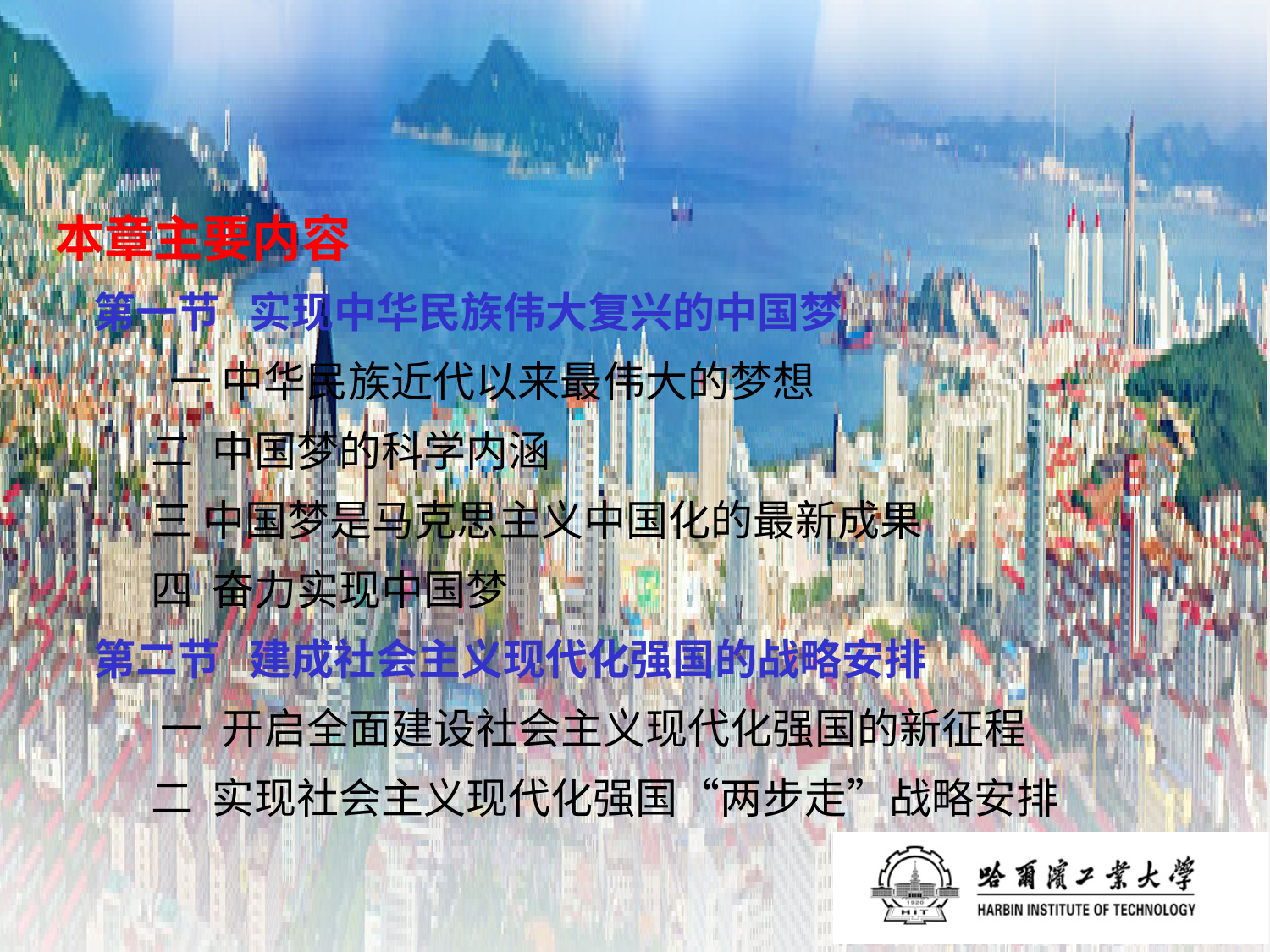

本章主要内容
   第一节   实现中华民族伟大复兴的中国梦
           一 中华民族近代以来最伟大的梦想
         二  中国梦的科学内涵
         三 中国梦是马克思主义中国化的最新成果
         四  奋力实现中国梦
   第二节   建成社会主义现代化强国的战略安排
          一  开启全面建设社会主义现代化强国的新征程
         二  实现社会主义现代化强国“两步走”战略安排